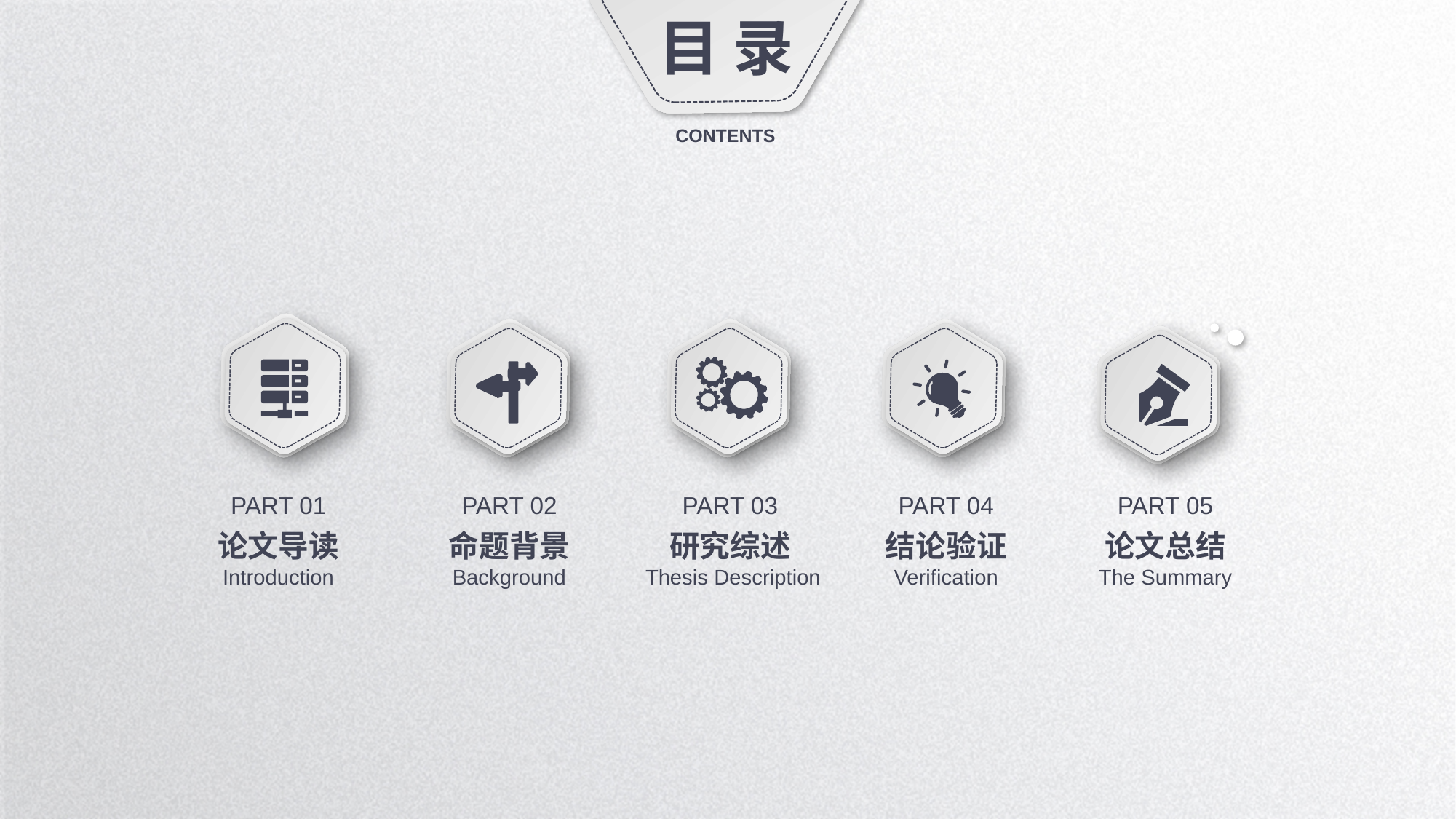

目 录
CONTENTS

PART 01
论文导读
Introduction
PART 02
命题背景
Background
PART 03
研究综述
 Thesis Description
PART 04
结论验证
Verification
PART 05
论文总结
The Summary